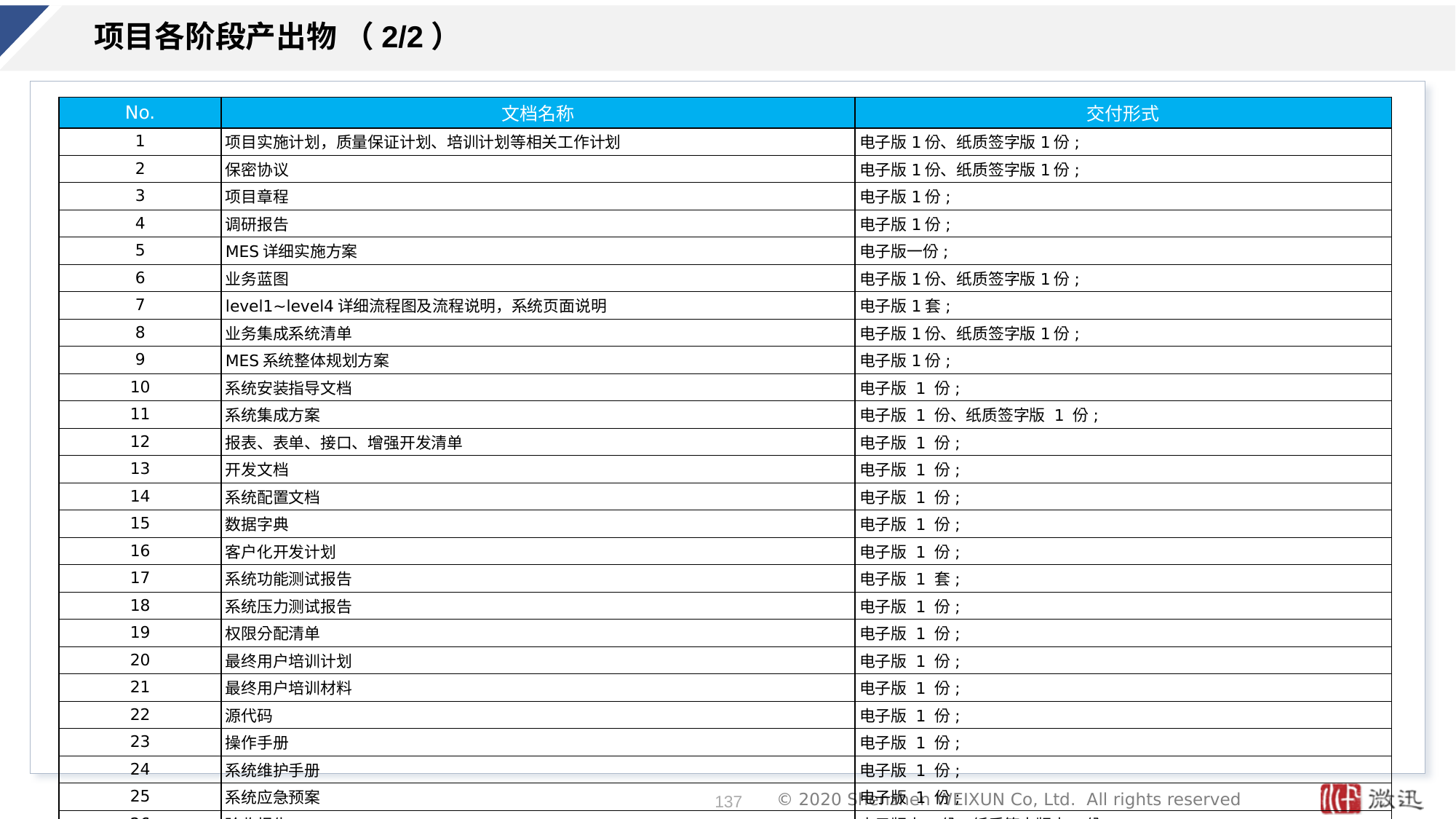

# 项目各阶段产出物 （2/2）
| No. | 文档名称 | 交付形式 |
| --- | --- | --- |
| 1 | 项目实施计划，质量保证计划、培训计划等相关工作计划 | 电子版1份、纸质签字版1份; |
| 2 | 保密协议 | 电子版1份、纸质签字版1份; |
| 3 | 项目章程 | 电子版1份; |
| 4 | 调研报告 | 电子版1份; |
| 5 | MES详细实施方案 | 电子版一份; |
| 6 | 业务蓝图 | 电子版1份、纸质签字版1份; |
| 7 | level1~level4详细流程图及流程说明，系统页面说明 | 电子版1套; |
| 8 | 业务集成系统清单 | 电子版1份、纸质签字版1份; |
| 9 | MES系统整体规划方案 | 电子版1份; |
| 10 | 系统安装指导文档 | 电子版 1 份; |
| 11 | 系统集成方案 | 电子版 1 份、纸质签字版 1 份; |
| 12 | 报表、表单、接口、增强开发清单 | 电子版 1 份; |
| 13 | 开发文档 | 电子版 1 份; |
| 14 | 系统配置文档 | 电子版 1 份; |
| 15 | 数据字典 | 电子版 1 份; |
| 16 | 客户化开发计划 | 电子版 1 份; |
| 17 | 系统功能测试报告 | 电子版 1 套; |
| 18 | 系统压力测试报告 | 电子版 1 份; |
| 19 | 权限分配清单 | 电子版 1 份; |
| 20 | 最终用户培训计划 | 电子版 1 份; |
| 21 | 最终用户培训材料 | 电子版 1 份; |
| 22 | 源代码 | 电子版 1 份; |
| 23 | 操作手册 | 电子版 1 份; |
| 24 | 系统维护手册 | 电子版 1 份; |
| 25 | 系统应急预案 | 电子版 1 份; |
| 26 | 验收报告 | 电子版本1份，纸质签字版本1份; |
| 27 | 成果物归档清单 | 电子版本1份。 |
137